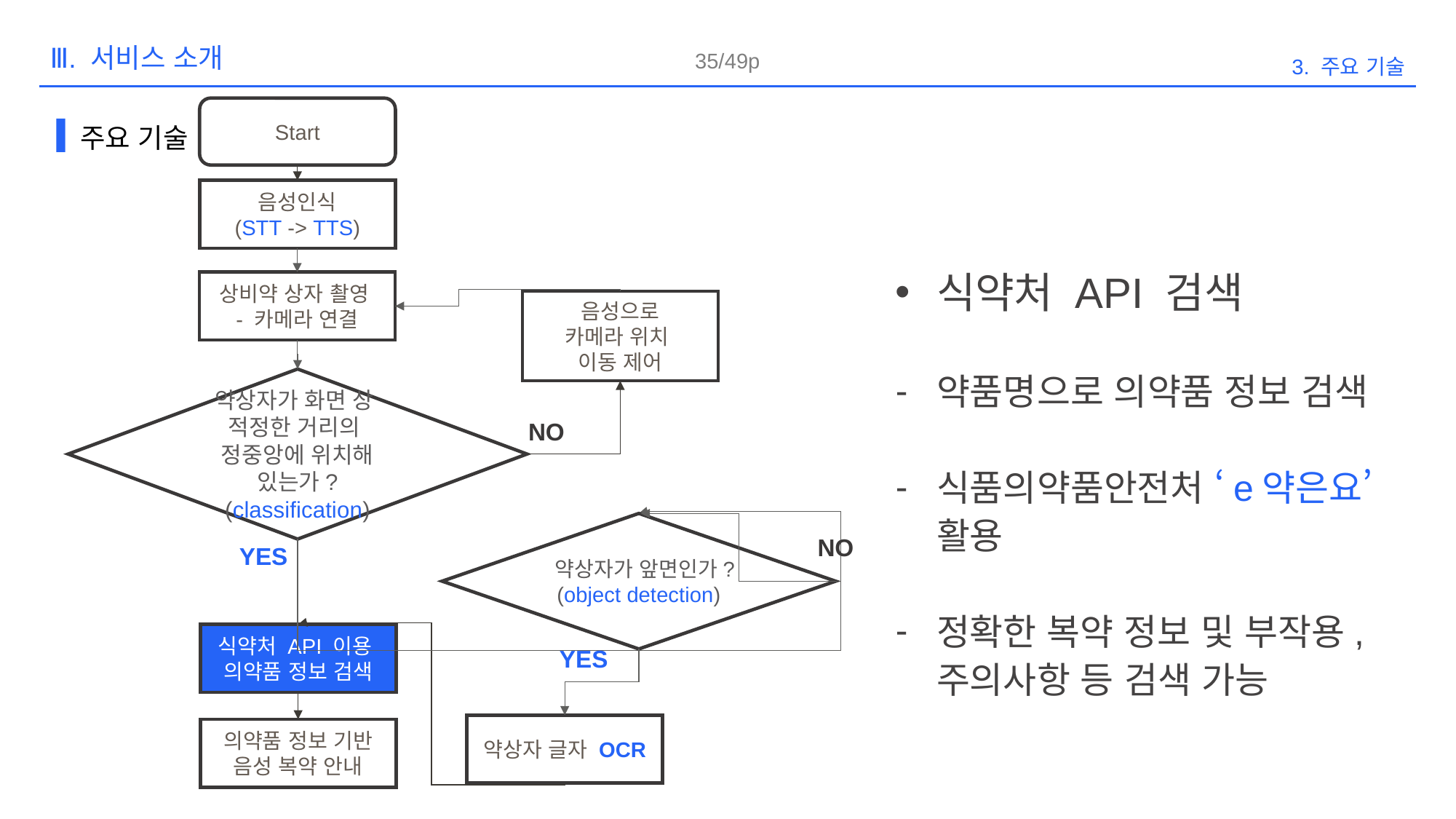

35/49p
3. 주요 기술
Ⅲ. 서비스 소개
Start
음성인식
(STT -> TTS)
상비약 상자 촬영
- 카메라 연결
음성으로
카메라 위치
이동 제어
약상자가 화면 상
적정한 거리의
정중앙에 위치해 있는가?
(classification)
NO
약상자가 앞면인가?
(object detection)
NO
YES
식약처 API 이용
의약품 정보 검색
YES
약상자 글자 OCR
의약품 정보 기반
음성 복약 안내
주요 기술

식약처 API 검색

약품명으로 의약품 정보 검색

식품의약품안전처 ‘e약은요’ 활용

정확한 복약 정보 및 부작용, 주의사항 등 검색 가능